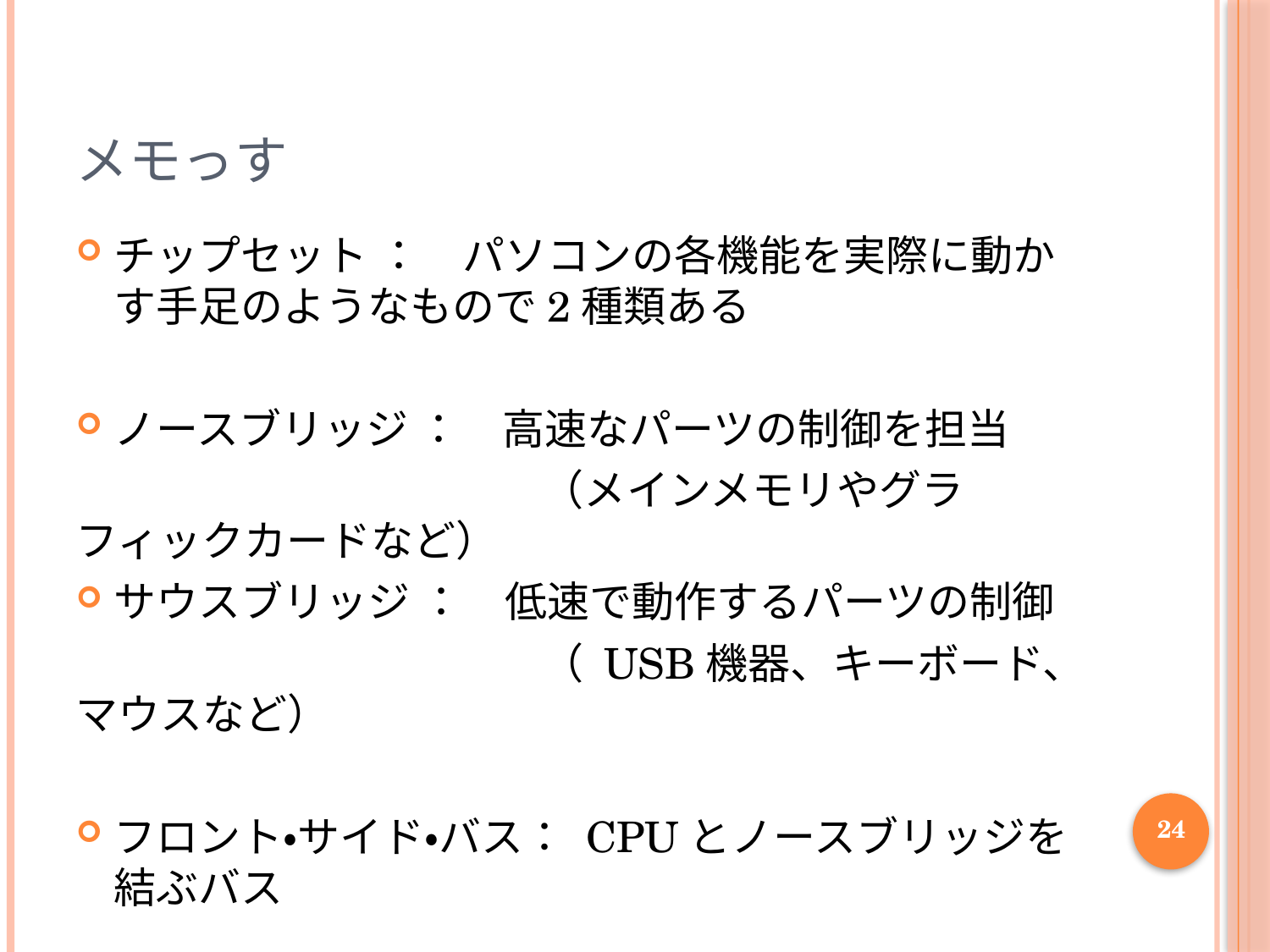

# メモっす
チップセット ：　パソコンの各機能を実際に動かす手足のようなもので2種類ある

ノースブリッジ ：　高速なパーツの制御を担当
　　　　　　　　　　　（メインメモリやグラフィックカードなど）
サウスブリッジ ：　低速で動作するパーツの制御
　　　　　　　　　　　（ USB機器、キーボード、マウスなど）

フロント・サイド・バス： CPUとノースブリッジを結ぶバス

24